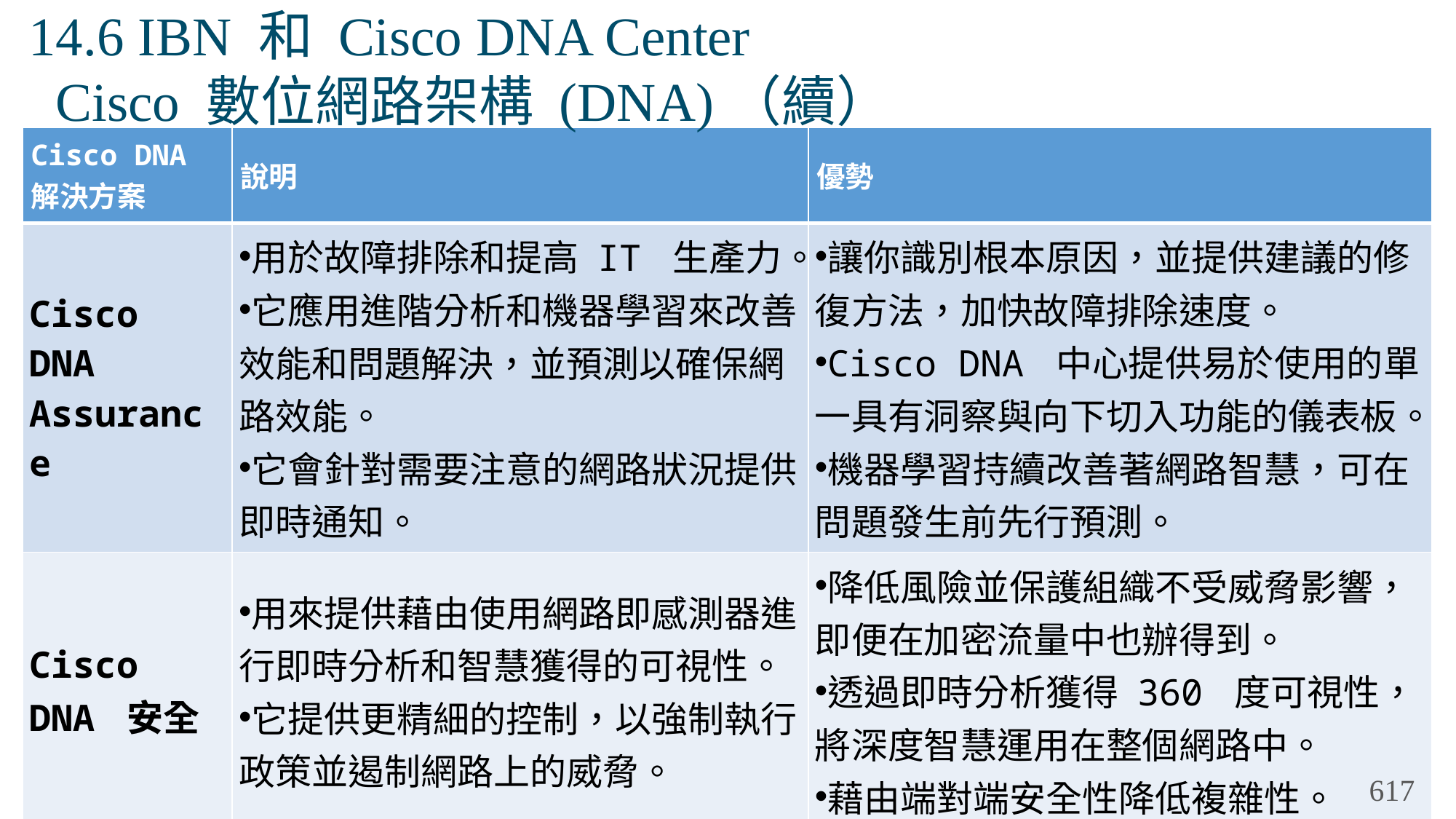

# 14.6 IBN 和 Cisco DNA Center Cisco 數位網路架構 (DNA)（續）
| Cisco DNA 解決方案 | 說明 | 優勢 |
| --- | --- | --- |
| Cisco DNA Assurance | 用於故障排除和提高 IT 生產力。 它應用進階分析和機器學習來改善效能和問題解決，並預測以確保網路效能。 它會針對需要注意的網路狀況提供即時通知。 | 讓你識別根本原因，並提供建議的修復方法，加快故障排除速度。 Cisco DNA 中心提供易於使用的單一具有洞察與向下切入功能的儀表板。 機器學習持續改善著網路智慧，可在問題發生前先行預測。 |
| Cisco DNA 安全 | 用來提供藉由使用網路即感測器進行即時分析和智慧獲得的可視性。 它提供更精細的控制，以強制執行政策並遏制網路上的威脅。 | 降低風險並保護組織不受威脅影響，即便在加密流量中也辦得到。 透過即時分析獲得 360 度可視性，將深度智慧運用在整個網路中。 藉由端對端安全性降低複雜性。 |
617